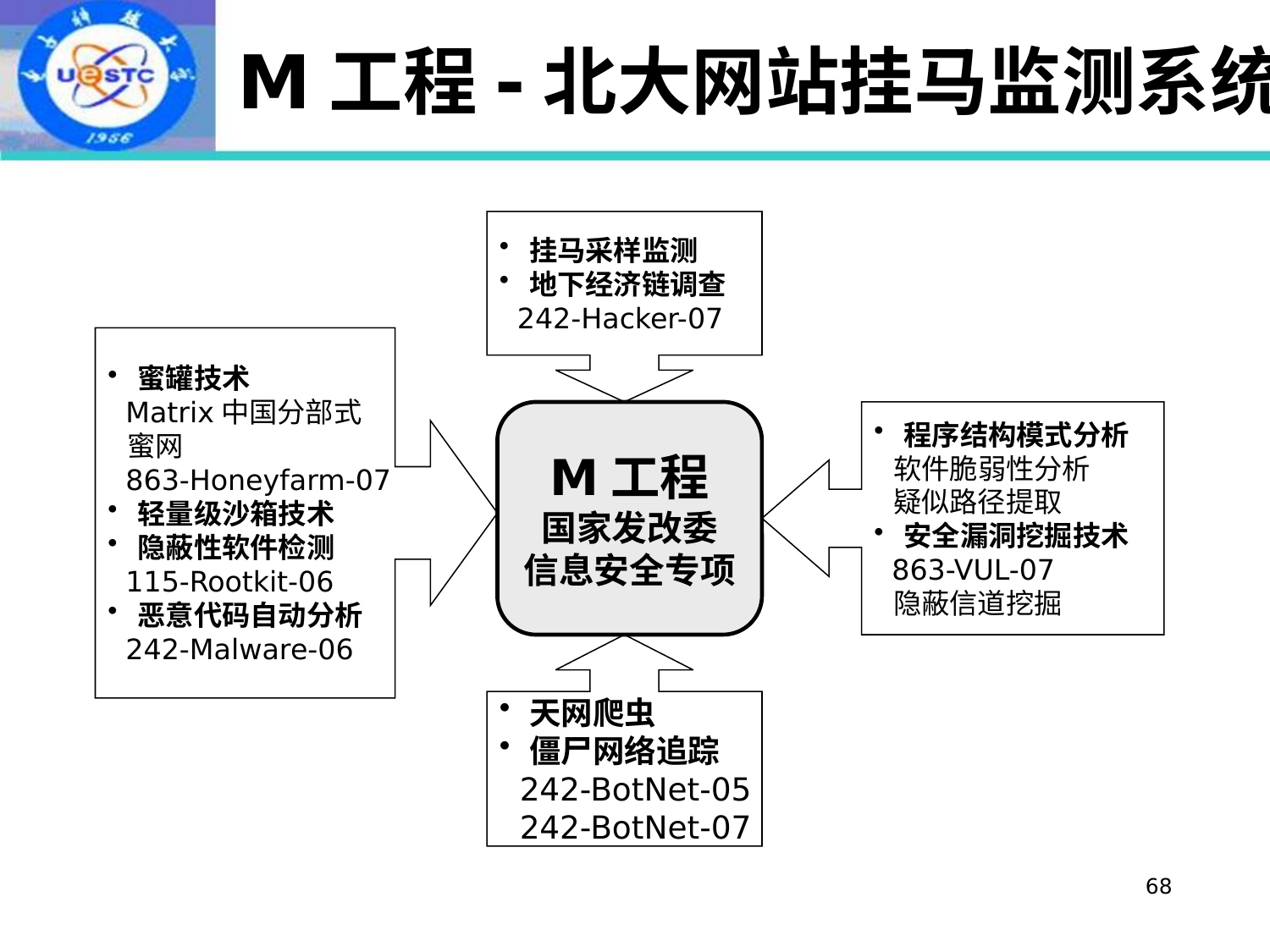

# M工程-北大网站挂马监测系统

挂马采样监测
地下经济链调查
  242-Hacker-07

蜜罐技术
  Matrix中国分部式
  蜜网
  863-Honeyfarm-07
轻量级沙箱技术
隐蔽性软件检测
  115-Rootkit-06
恶意代码自动分析
  242-Malware-06
M工程
国家发改委
信息安全专项
程序结构模式分析
  软件脆弱性分析
  疑似路径提取
安全漏洞挖掘技术
  863-VUL-07
  隐蔽信道挖掘
天网爬虫
僵尸网络追踪
  242-BotNet-05
  242-BotNet-07
68